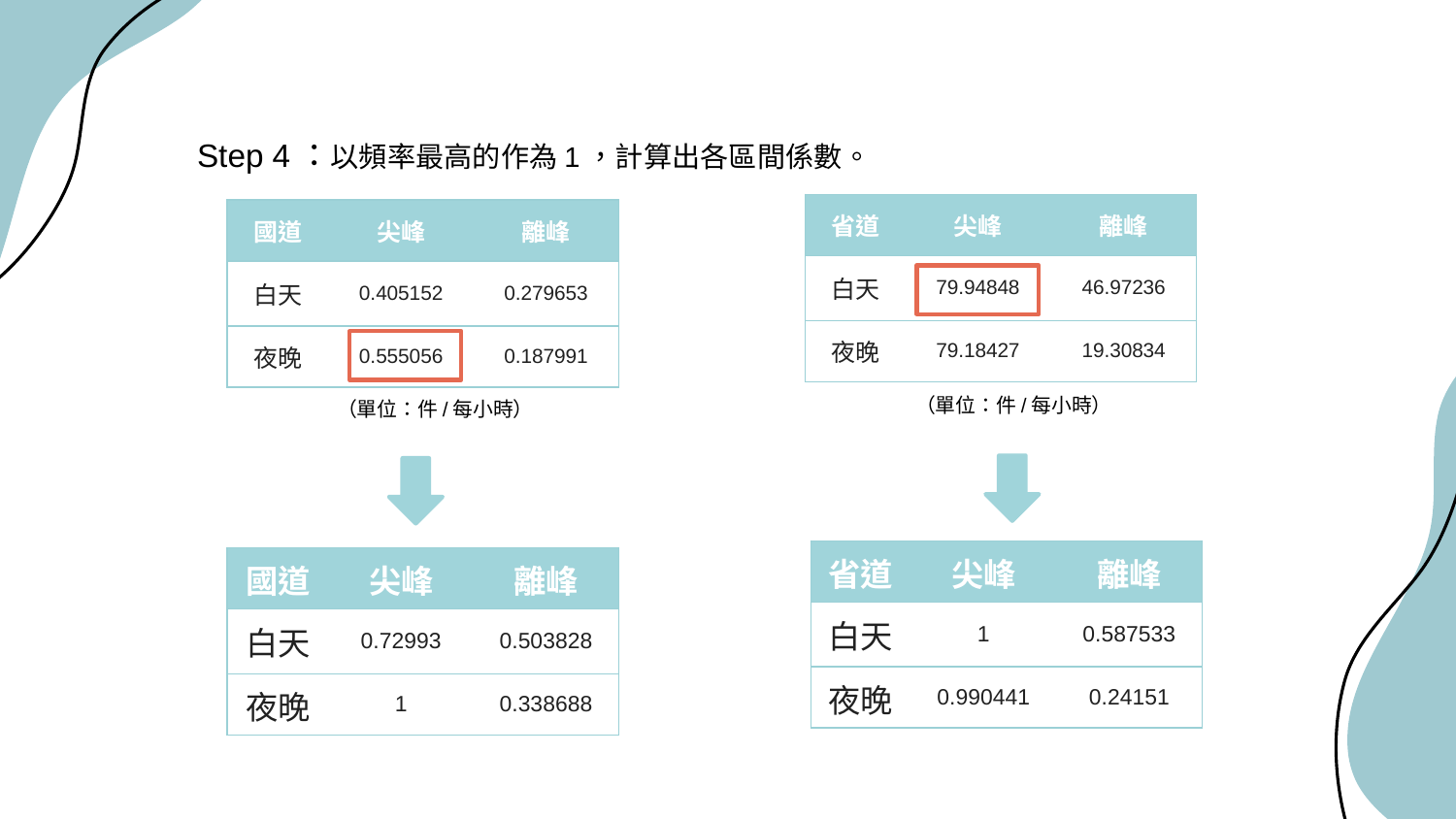

Step 4：以頻率最高的作為1，計算出各區間係數。
| 省道 | 尖峰 | 離峰 |
| --- | --- | --- |
| 白天 | 79.94848 | 46.97236 |
| 夜晚 | 79.18427 | 19.30834 |
| 國道 | 尖峰 | 離峰 |
| --- | --- | --- |
| 白天 | 0.405152 | 0.279653 |
| 夜晚 | 0.555056 | 0.187991 |

（單位：件/每小時）
（單位：件/每小時）

| 省道 | 尖峰 | 離峰 |
| --- | --- | --- |
| 白天 | 1 | 0.587533 |
| 夜晚 | 0.990441 | 0.24151 |
| 國道 | 尖峰 | 離峰 |
| --- | --- | --- |
| 白天 | 0.72993 | 0.503828 |
| 夜晚 | 1 | 0.338688 |